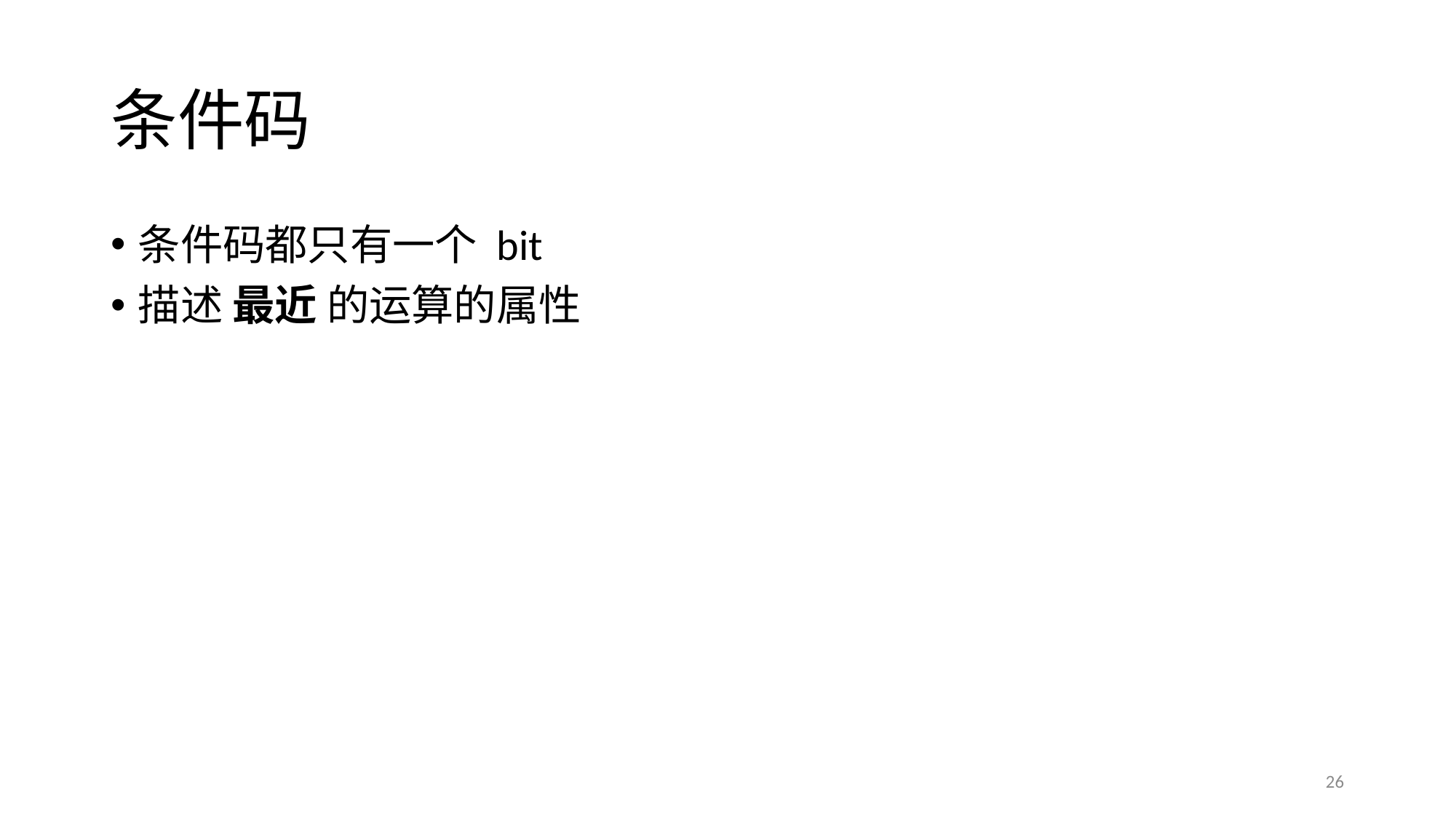

# 条件码
条件码都只有一个 bit
描述 最近 的运算的属性
26